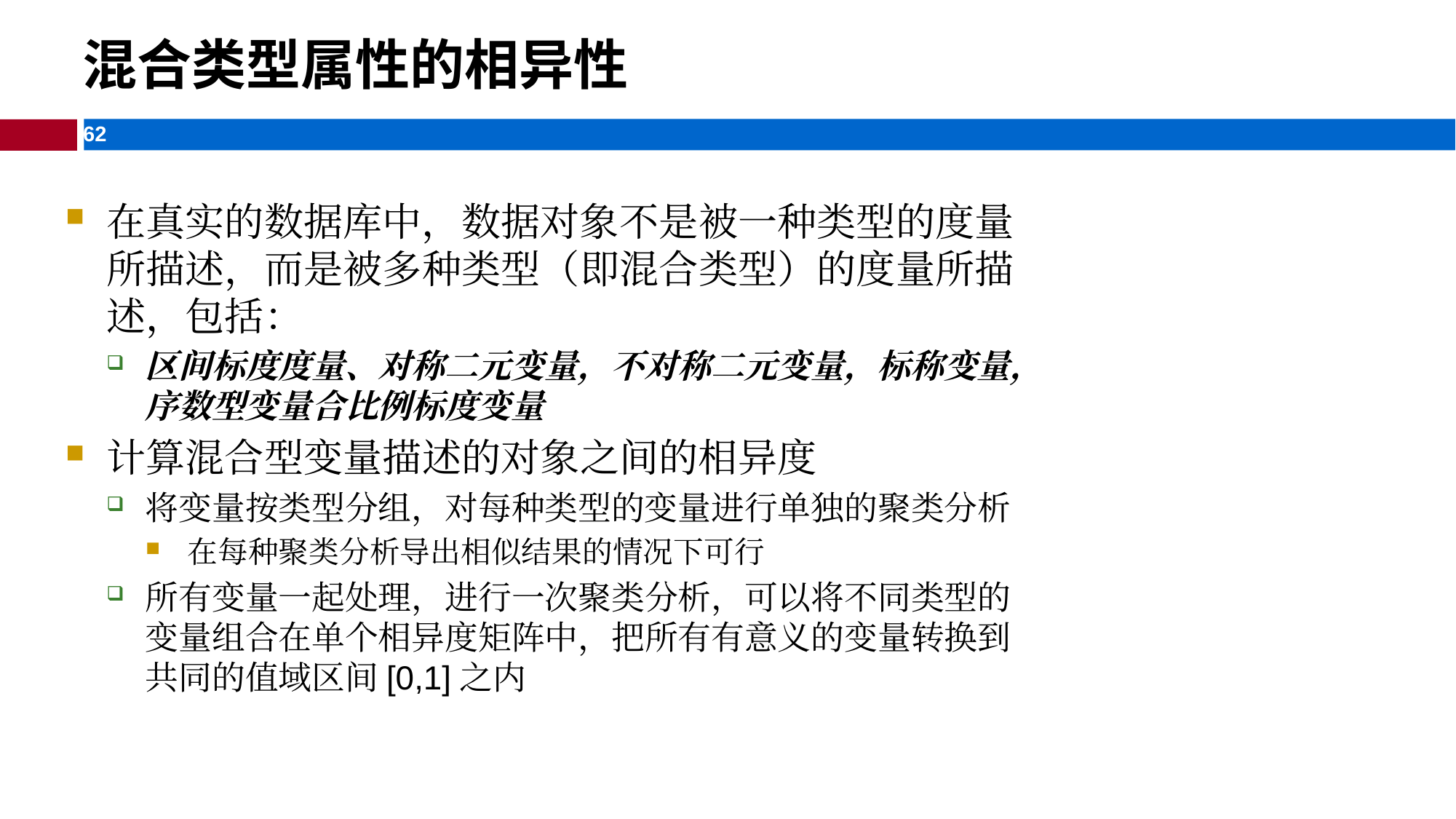

混合类型属性的相异性
在真实的数据库中，数据对象不是被一种类型的度量所描述，而是被多种类型（即混合类型）的度量所描述，包括：
区间标度度量、对称二元变量，不对称二元变量，标称变量，序数型变量合比例标度变量
计算混合型变量描述的对象之间的相异度
将变量按类型分组，对每种类型的变量进行单独的聚类分析
在每种聚类分析导出相似结果的情况下可行
所有变量一起处理，进行一次聚类分析，可以将不同类型的变量组合在单个相异度矩阵中，把所有有意义的变量转换到共同的值域区间[0,1]之内